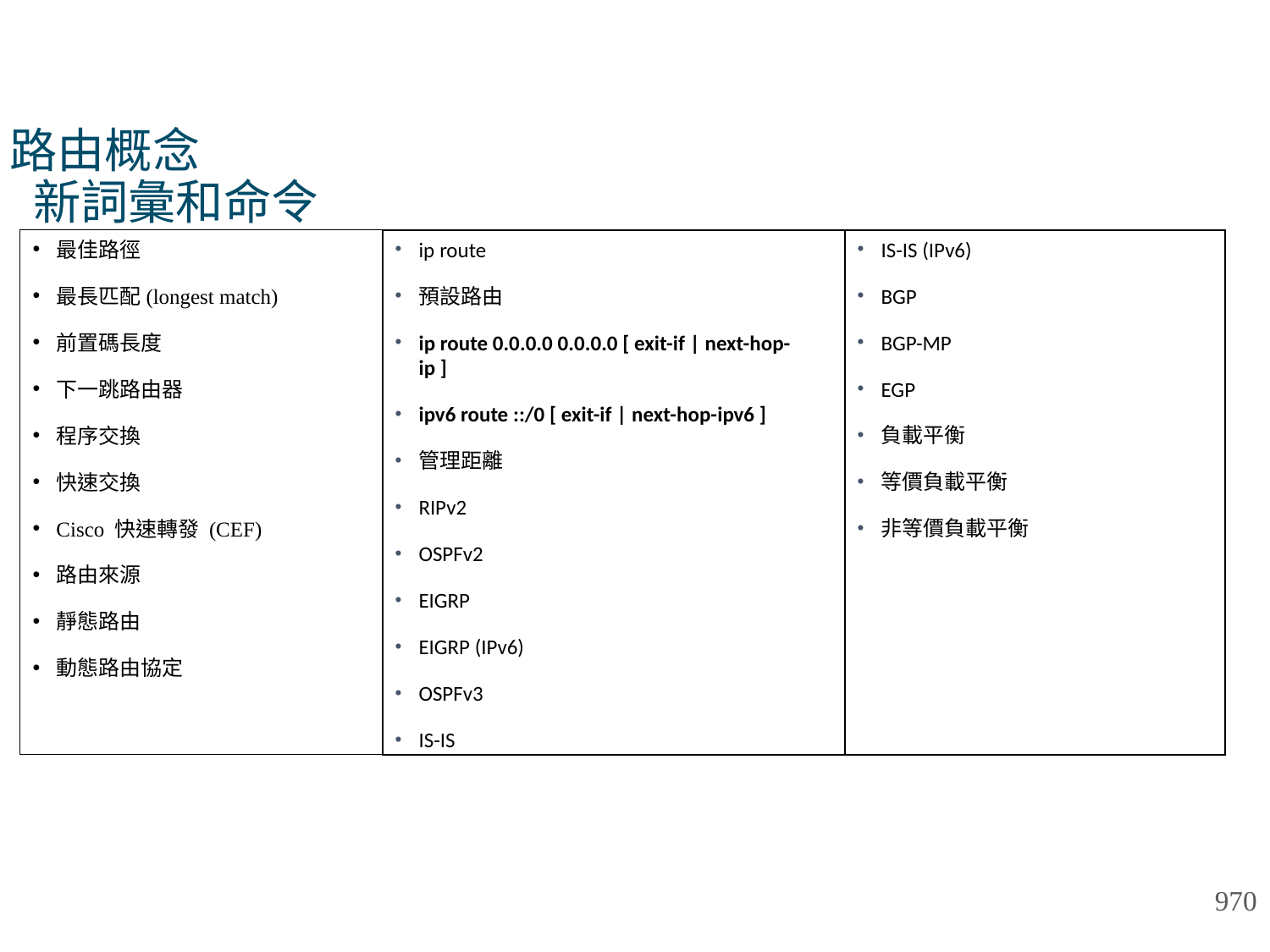

# 路由概念 新詞彙和命令
最佳路徑
最長匹配(longest match)
前置碼長度
下一跳路由器
程序交換
快速交換
Cisco 快速轉發 (CEF)
路由來源
靜態路由
動態路由協定
ip route
預設路由
ip route 0.0.0.0 0.0.0.0 [ exit-if | next-hop-ip ]
ipv6 route ::/0 [ exit-if | next-hop-ipv6 ]
管理距離
RIPv2
OSPFv2
EIGRP
EIGRP (IPv6)
OSPFv3
IS-IS
IS-IS (IPv6)
BGP
BGP-MP
EGP
負載平衡
等價負載平衡
非等價負載平衡
970